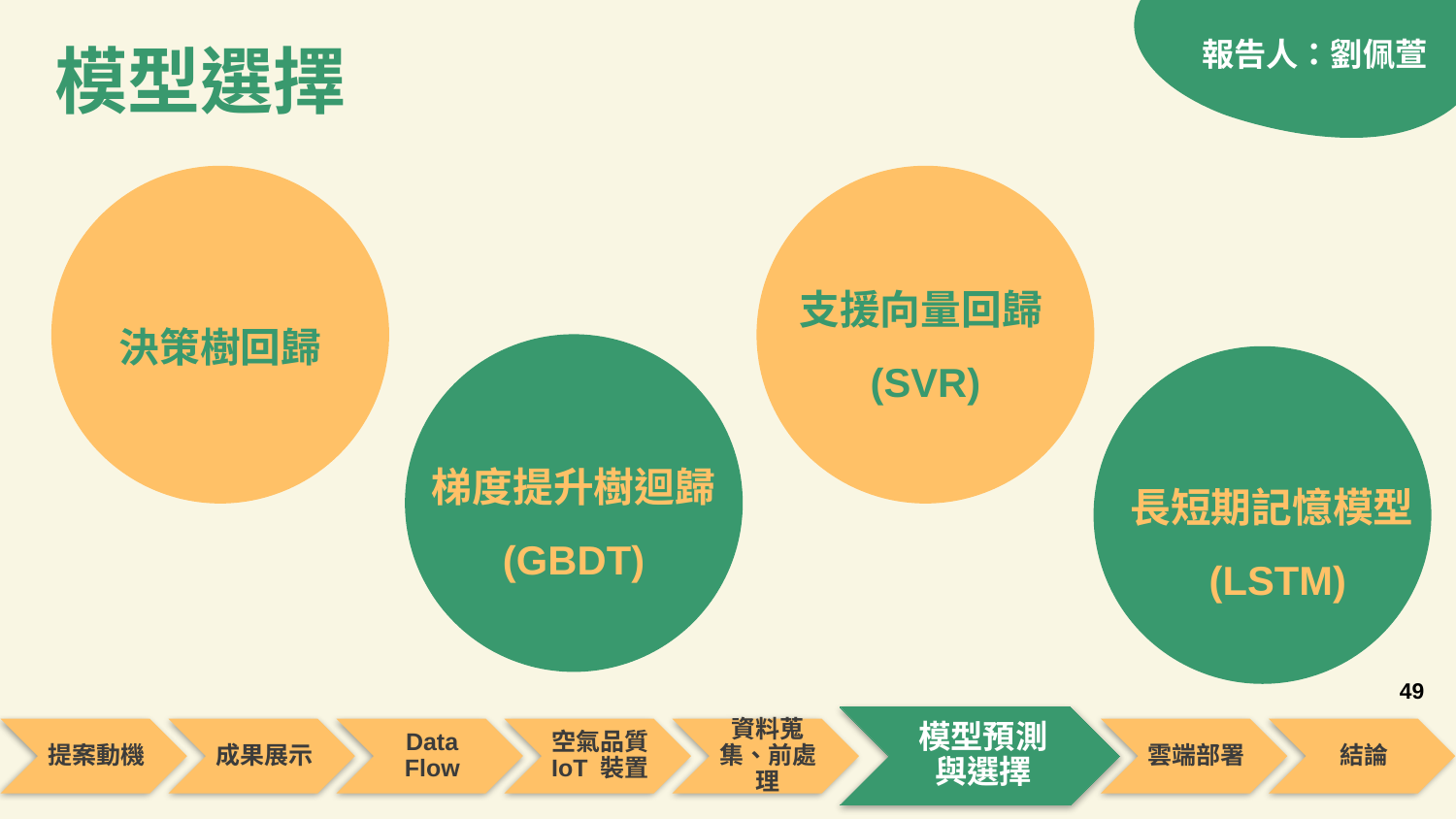

報告人：劉佩萱
模型選擇

支援向量回歸
(SVR)
決策樹回歸

梯度提升樹迴歸 (GBDT)
長短期記憶模型
 (LSTM)
49
提案動機
成果展示
Data Flow
空氣品質 IoT 裝置
資料蒐集、前處理
模型預測
與選擇
雲端部署
結論